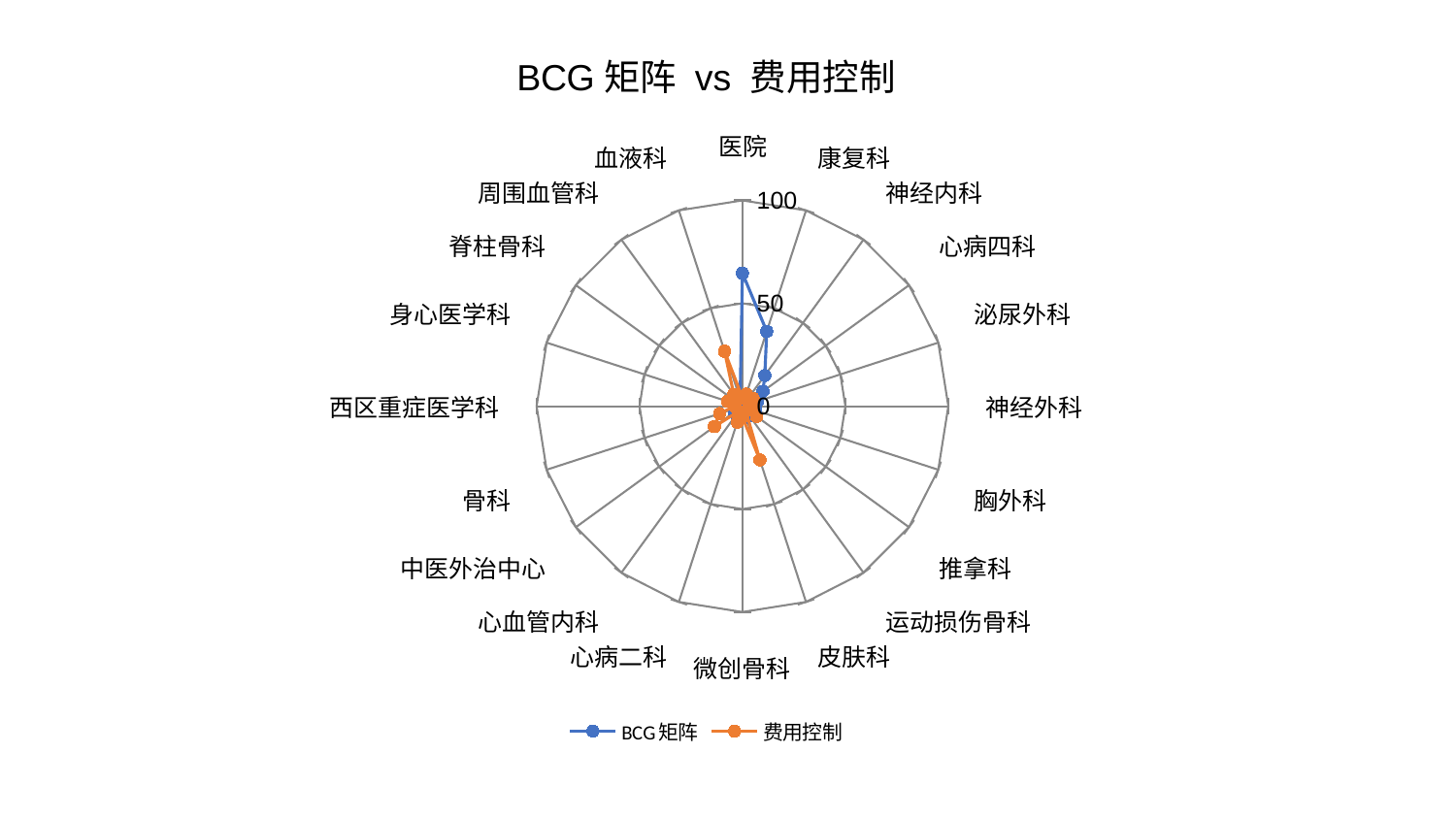

### Chart: BCG矩阵 vs 费用控制

| Category | BCG矩阵 | 费用控制 |
|---|---|---|
| 医院 | 64.6477631077749 | 3.9590776928681466 |
| 康复科 | 38.200662307001664 | 6.15867377713828 |
| 神经内科 | 18.49075069788878 | 5.3925874127167095 |
| 心病四科 | 12.324460332310816 | 6.4001604018227924 |
| 泌尿外科 | 7.727003909481471 | 3.269745702497743 |
| 神经外科 | 6.535404322755656 | 5.387985291956179 |
| 胸外科 | 6.493880972972452 | 4.007650679688358 |
| 推拿科 | 6.222508450473654 | 8.55922776236176 |
| 运动损伤骨科 | 5.90291191076154 | 2.79056920493506 |
| 皮肤科 | 5.871998087199532 | 27.45172955848078 |
| 微创骨科 | 5.27614411971966 | 5.237221319020928 |
| 心病二科 | 5.073826646553044 | 8.16661194926379 |
| 心血管内科 | 5.0317917820173195 | 3.14856066527297 |
| 中医外治中心 | 4.76659712595322 | 16.814910877084362 |
| 骨科 | 4.008932336588046 | 11.638526635334985 |
| 西区重症医学科 | 3.999814253929579 | 3.781234194931238 |
| 身心医学科 | 3.945162216188505 | 7.718393742456581 |
| 脊柱骨科 | 3.7561294610432046 | 6.071329153772871 |
| 周围血管科 | 3.672507013212267 | 7.118685833929573 |
| 血液科 | 3.653705720855611 | 28.080327376609187 |
80